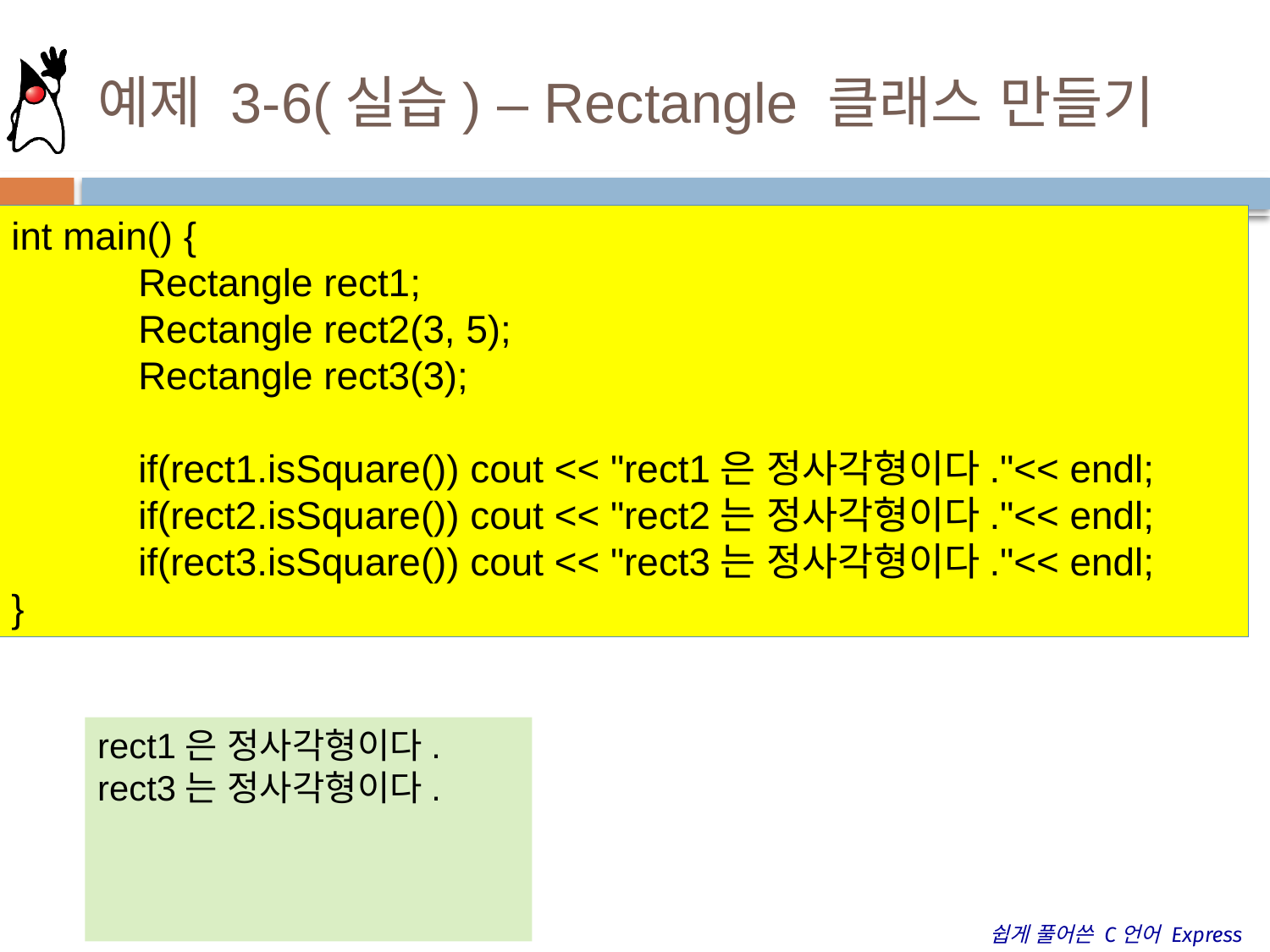

# 예제 3-6(실습) – Rectangle 클래스 만들기
35
int main() {
	Rectangle rect1;
	Rectangle rect2(3, 5);
	Rectangle rect3(3);

	if(rect1.isSquare()) cout << "rect1은 정사각형이다."<< endl;
	if(rect2.isSquare()) cout << "rect2는 정사각형이다."<< endl;
	if(rect3.isSquare()) cout << "rect3는 정사각형이다."<< endl;
}
rect1은 정사각형이다.
rect3는 정사각형이다.